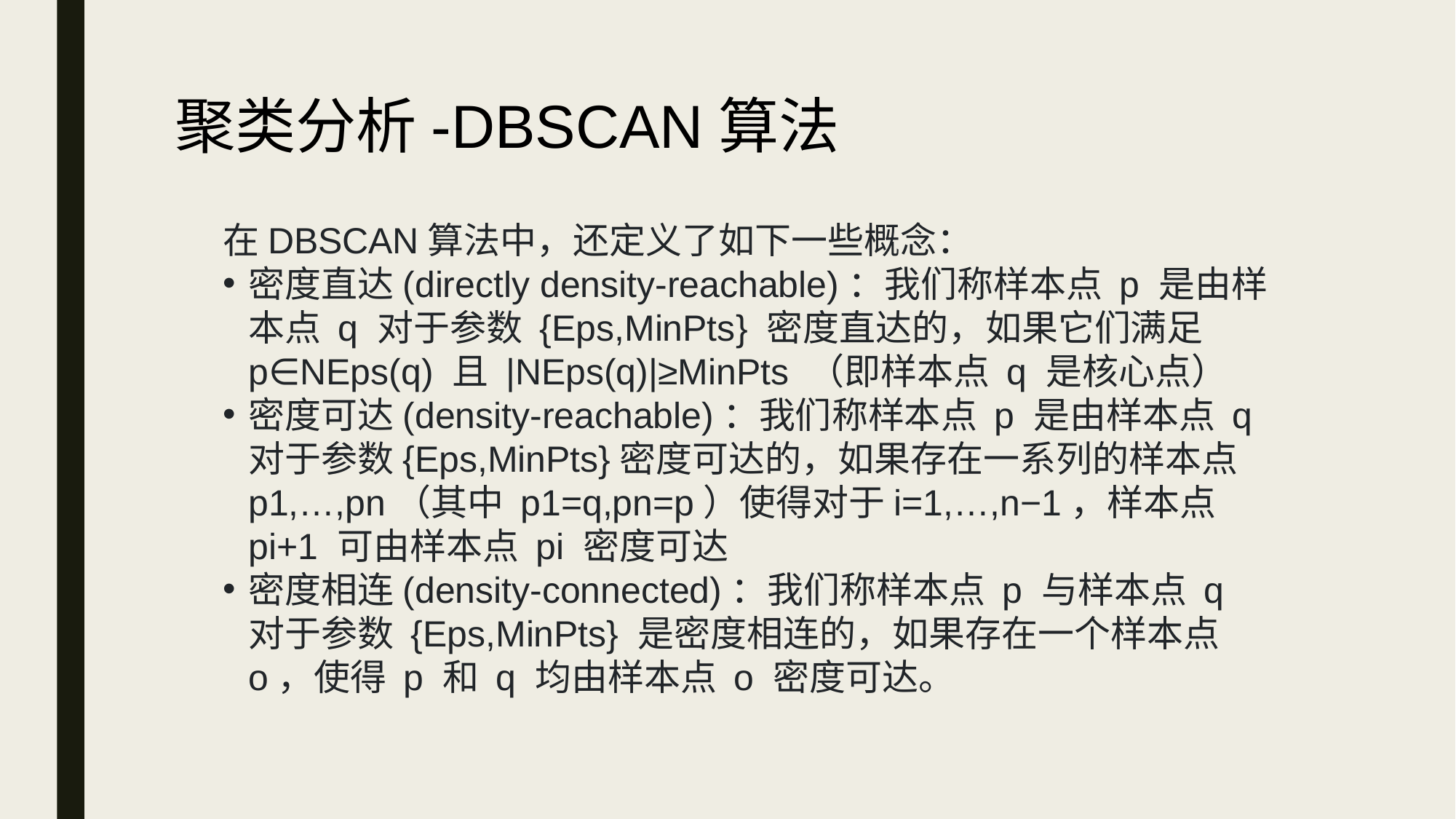

# 聚类分析-DBSCAN算法
在DBSCAN算法中，还定义了如下一些概念：
密度直达(directly density-reachable)：我们称样本点 p 是由样本点 q 对于参数 {Eps,MinPts} 密度直达的，如果它们满足 p∈NEps(q) 且 |NEps(q)|≥MinPts （即样本点 q 是核心点）
密度可达(density-reachable)：我们称样本点 p 是由样本点 q 对于参数{Eps,MinPts}密度可达的，如果存在一系列的样本点 p1,…,pn（其中 p1=q,pn=p）使得对于i=1,…,n−1，样本点 pi+1 可由样本点 pi 密度可达
密度相连(density-connected)：我们称样本点 p 与样本点 q 对于参数 {Eps,MinPts} 是密度相连的，如果存在一个样本点 o，使得 p 和 q 均由样本点 o 密度可达。